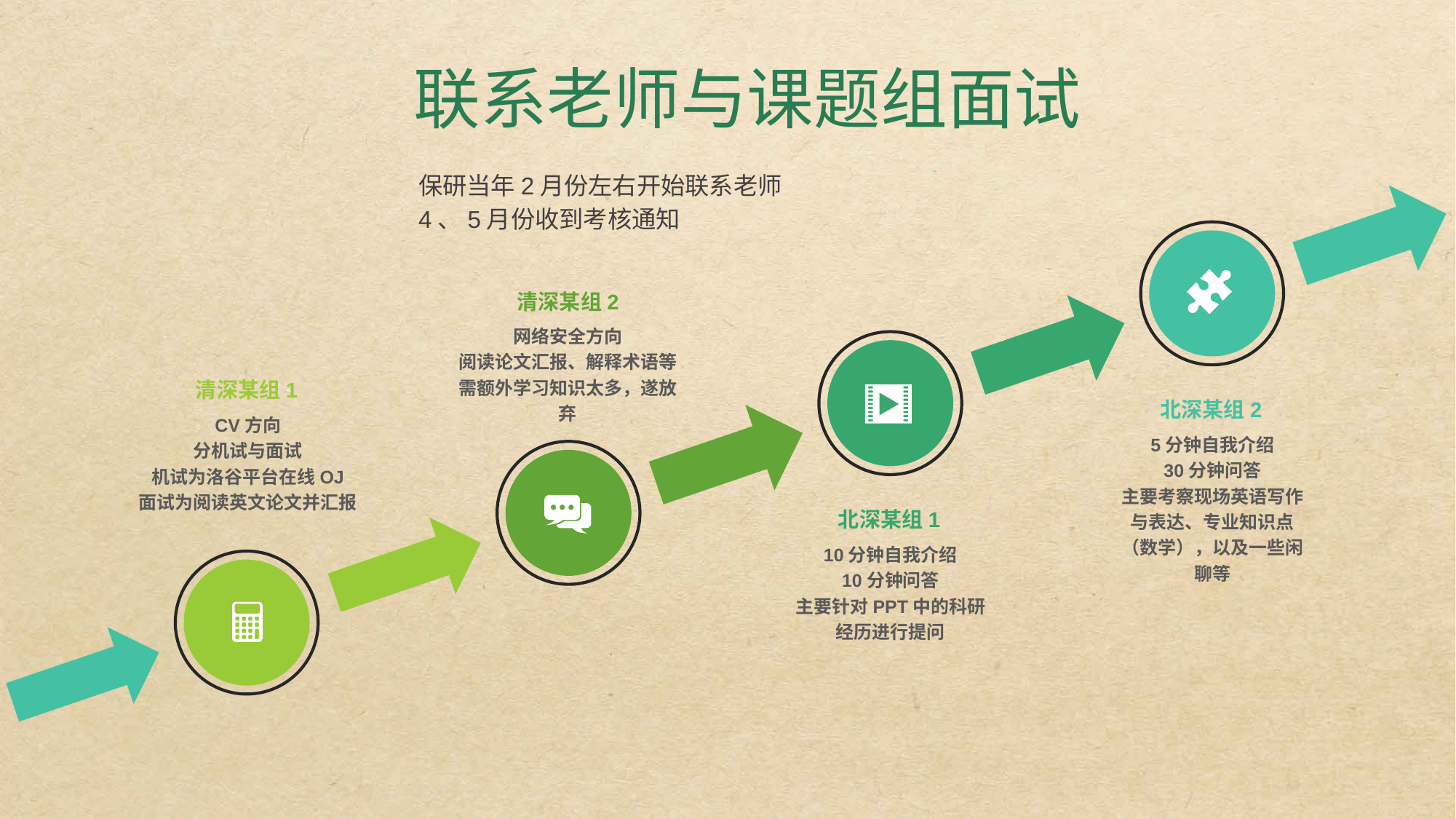

联系老师与课题组面试
保研当年2月份左右开始联系老师
4、5月份收到考核通知

清深某组2
网络安全方向
阅读论文汇报、解释术语等
需额外学习知识太多，遂放弃
清深某组1
CV方向
分机试与面试
机试为洛谷平台在线OJ
面试为阅读英文论文并汇报

北深某组2
5分钟自我介绍
30分钟问答
主要考察现场英语写作与表达、专业知识点（数学），以及一些闲聊等

北深某组1
10分钟自我介绍
10分钟问答
主要针对PPT中的科研经历进行提问